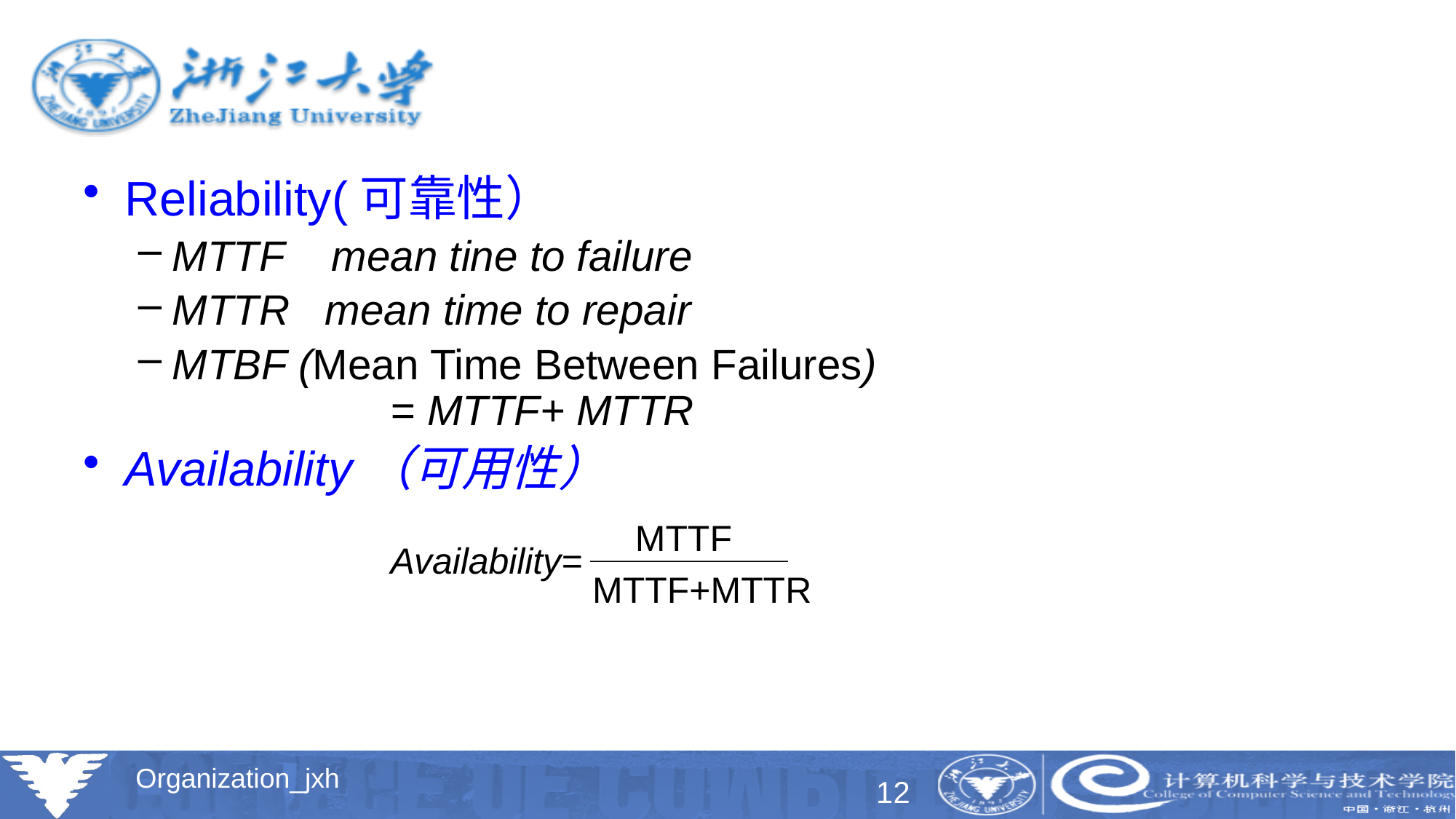

#
Reliability(可靠性）
MTTF    mean tine to failure
MTTR   mean time to repair
MTBF (Mean Time Between Failures)
		= MTTF+ MTTR
Availability（可用性）

MTTF
Availability=
MTTF+MTTR